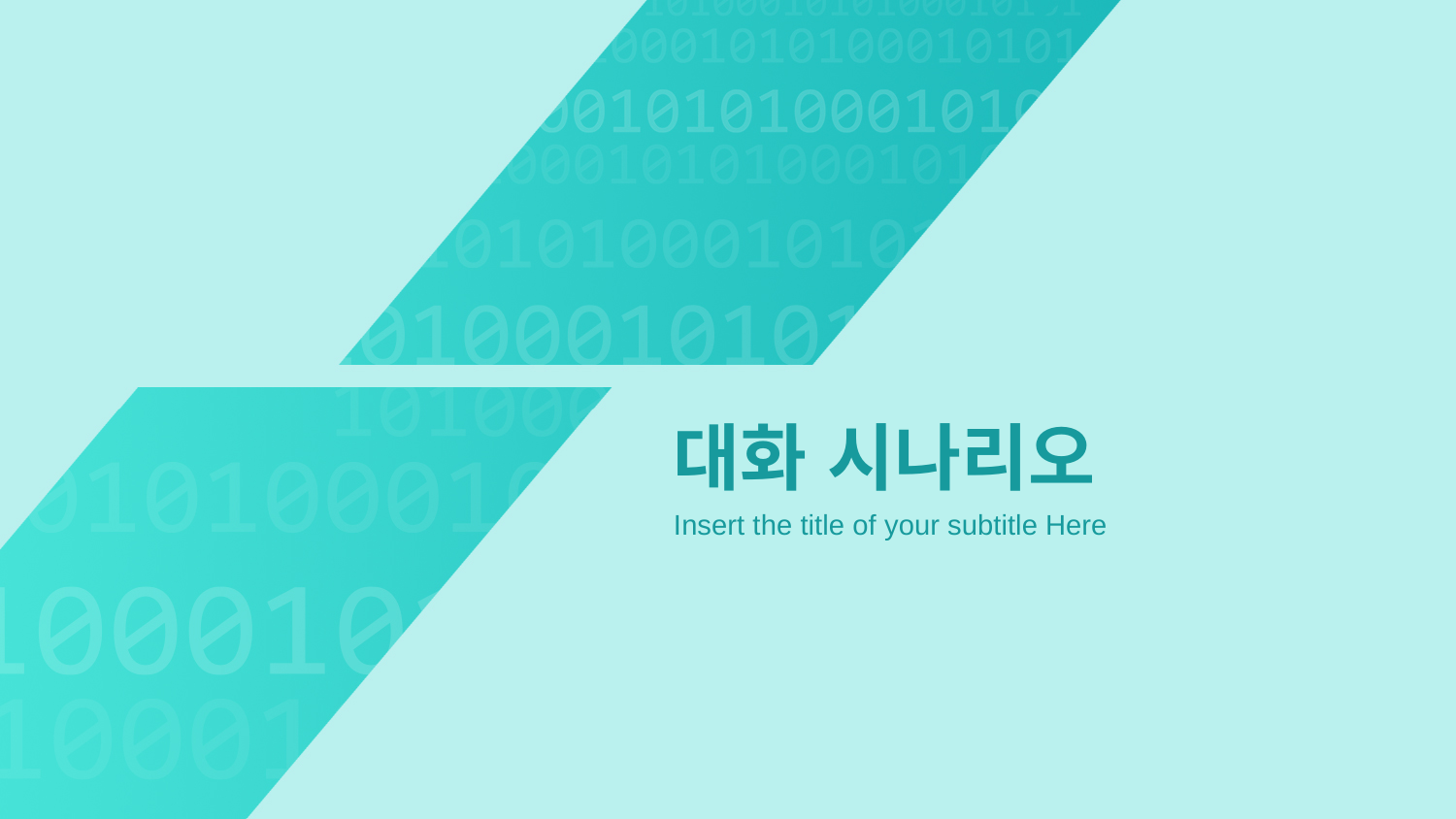

대화 시나리오
Insert the title of your subtitle Here